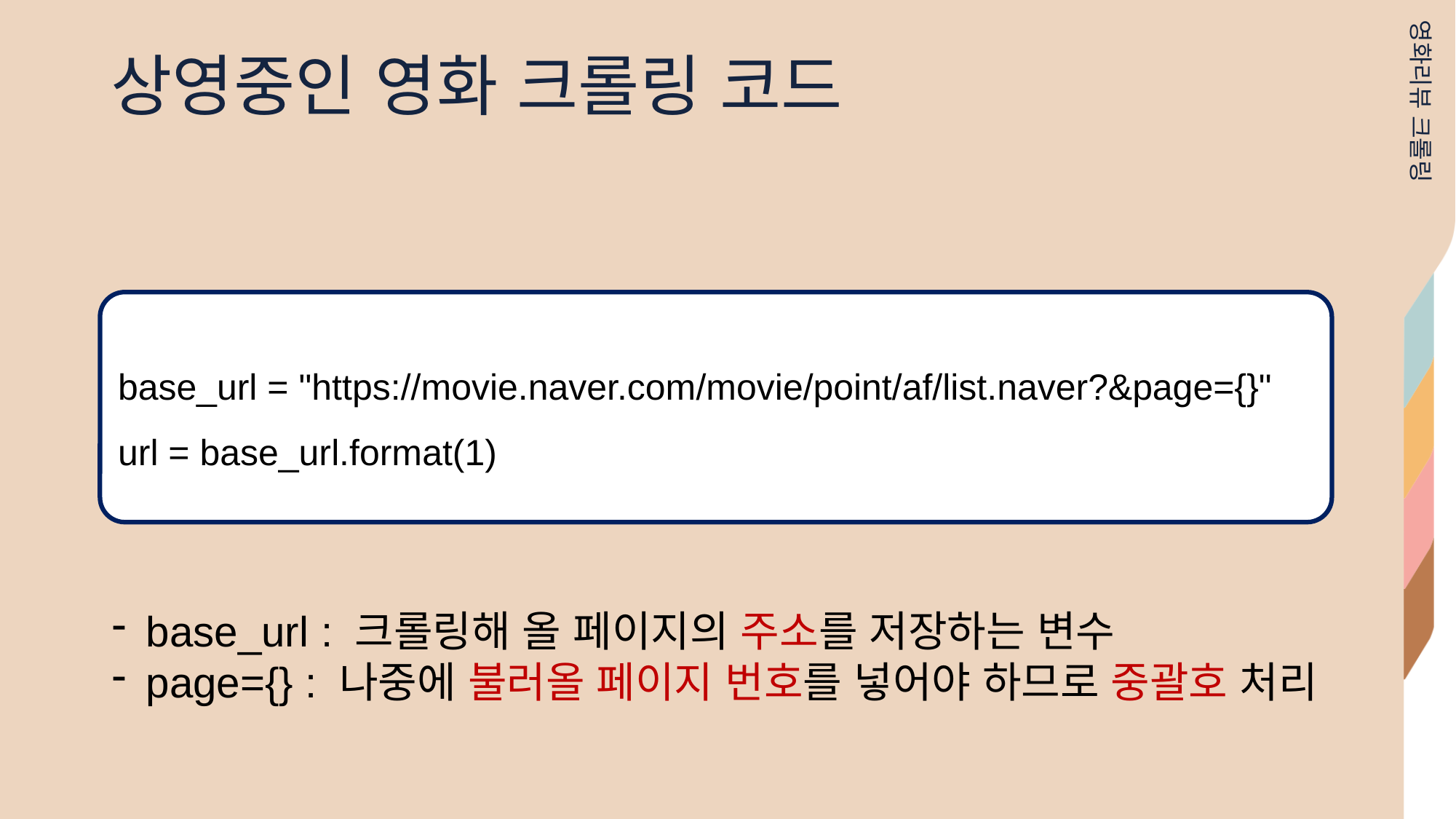

상영중인 영화 크롤링 코드
영화리뷰 크롤링
base_url = "https://movie.naver.com/movie/point/af/list.naver?&page={}"
url = base_url.format(1)
base_url : 크롤링해 올 페이지의 주소를 저장하는 변수
page={} : 나중에 불러올 페이지 번호를 넣어야 하므로 중괄호 처리